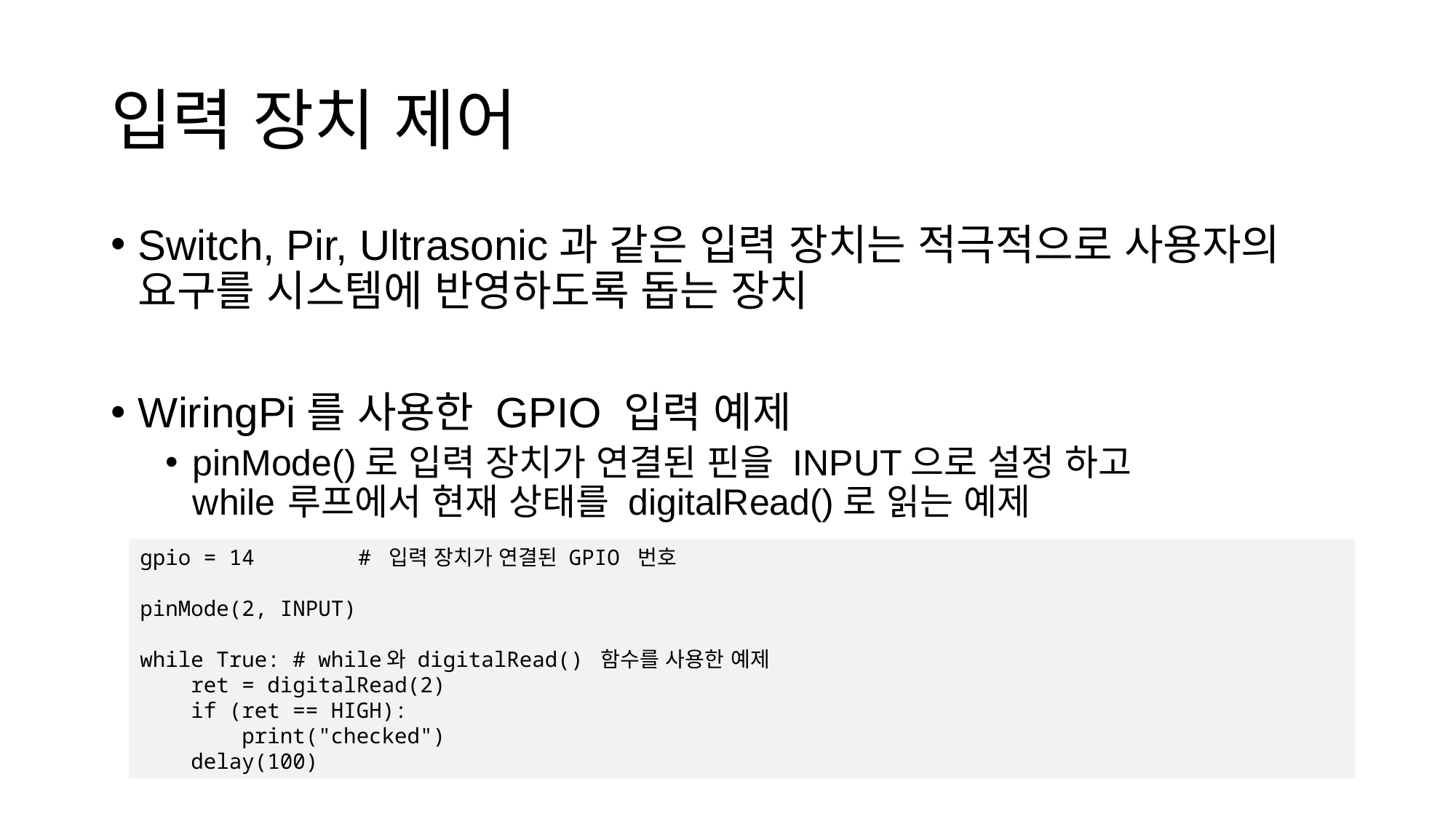

# 입력 장치 제어
Switch, Pir, Ultrasonic과 같은 입력 장치는 적극적으로 사용자의 요구를 시스템에 반영하도록 돕는 장치

WiringPi를 사용한 GPIO 입력 예제
pinMode()로 입력 장치가 연결된 핀을 INPUT으로 설정 하고
while 루프에서 현재 상태를 digitalRead()로 읽는 예제
gpio = 14 	# 입력 장치가 연결된 GPIO 번호

pinMode(2, INPUT)

while True: # while와 digitalRead() 함수를 사용한 예제
    ret = digitalRead(2)
    if (ret == HIGH):
        print("checked")
    delay(100)